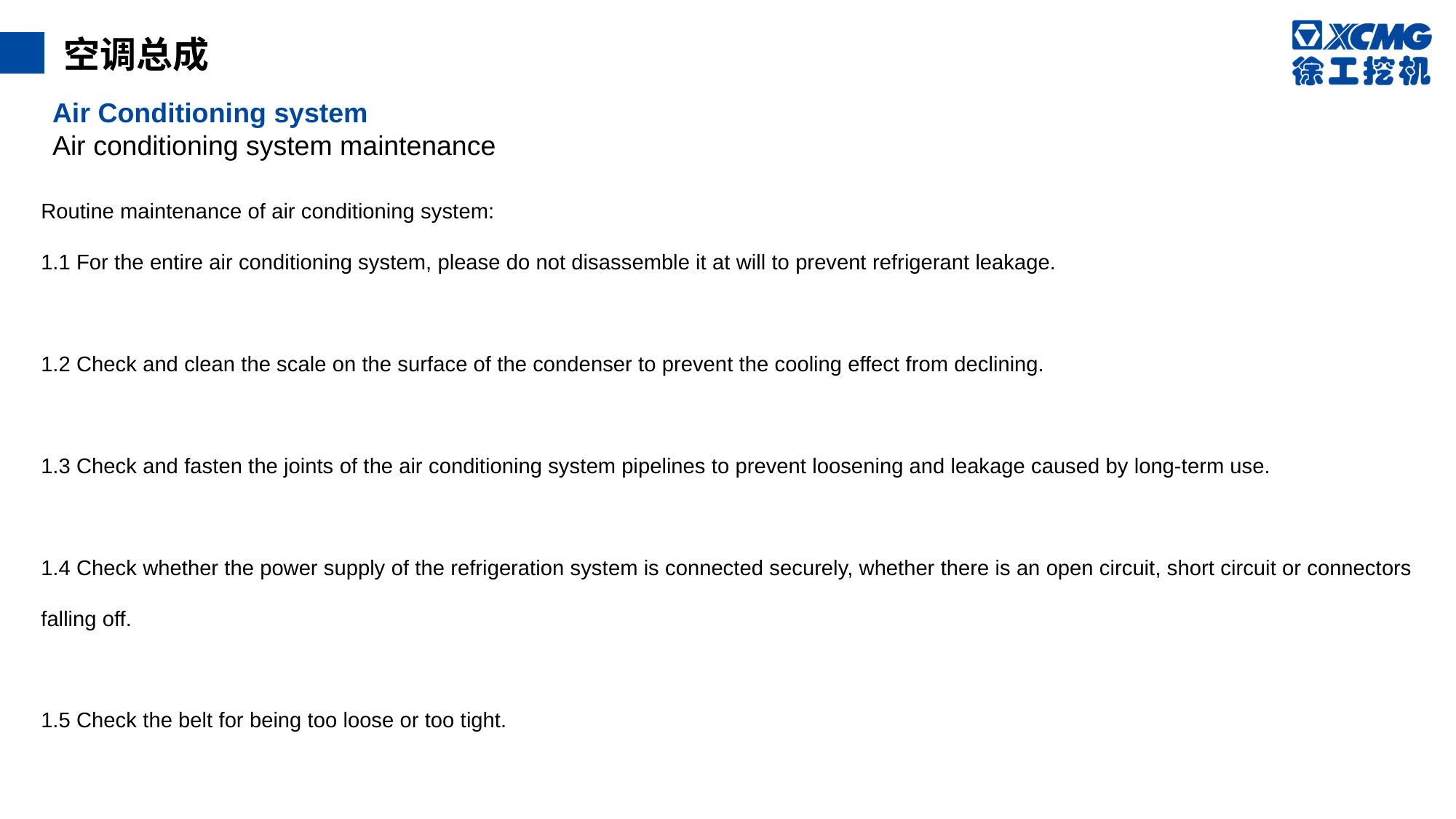

空调总成

Air Conditioning system
Air conditioning system maintenance
Routine maintenance of air conditioning system:
1.1 For the entire air conditioning system, please do not disassemble it at will to prevent refrigerant leakage.

1.2 Check and clean the scale on the surface of the condenser to prevent the cooling effect from declining.

1.3 Check and fasten the joints of the air conditioning system pipelines to prevent loosening and leakage caused by long-term use.

1.4 Check whether the power supply of the refrigeration system is connected securely, whether there is an open circuit, short circuit or connectors falling off.

1.5 Check the belt for being too loose or too tight.